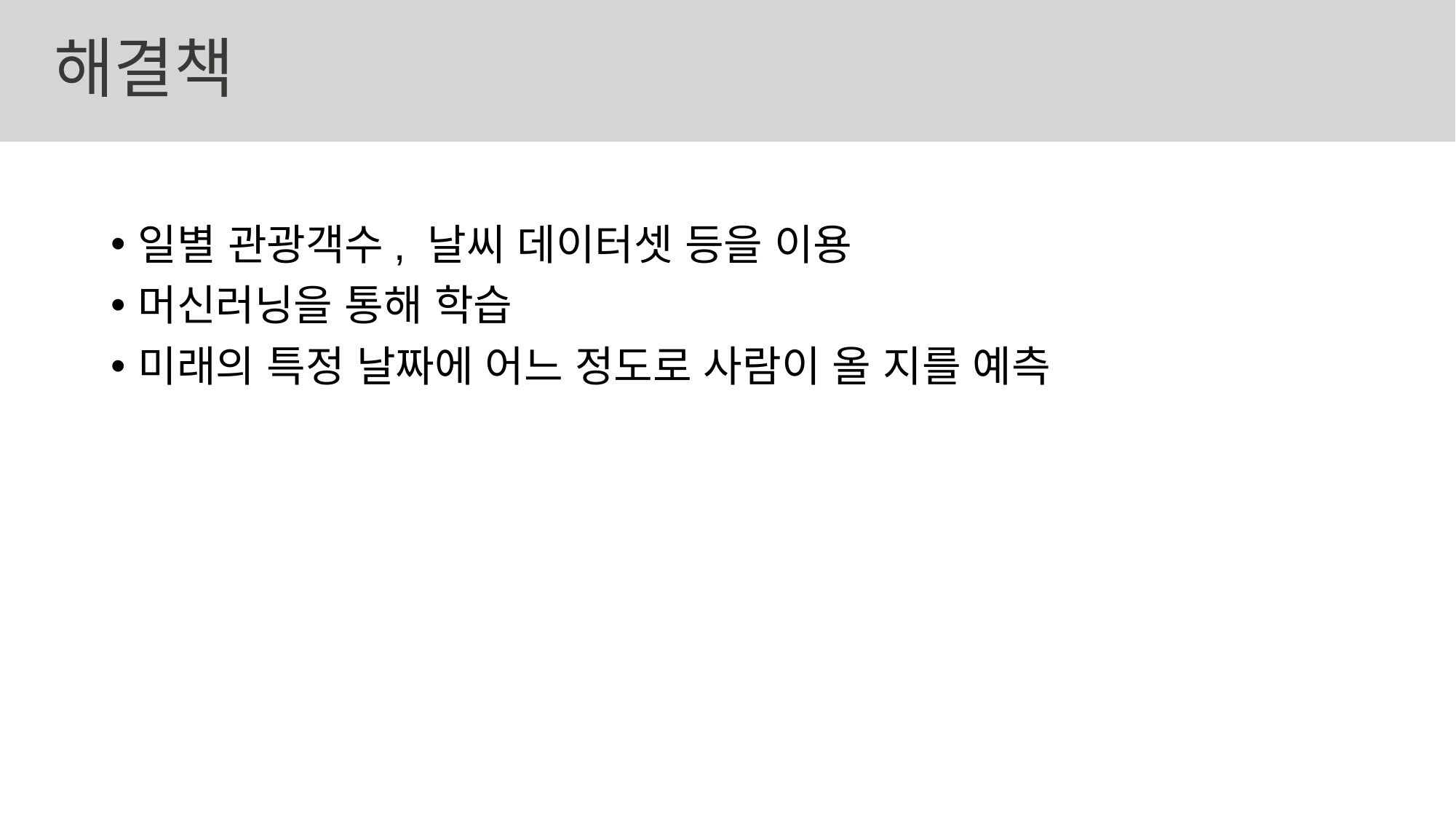

# 해결책
일별 관광객수, 날씨 데이터셋 등을 이용
머신러닝을 통해 학습
미래의 특정 날짜에 어느 정도로 사람이 올 지를 예측